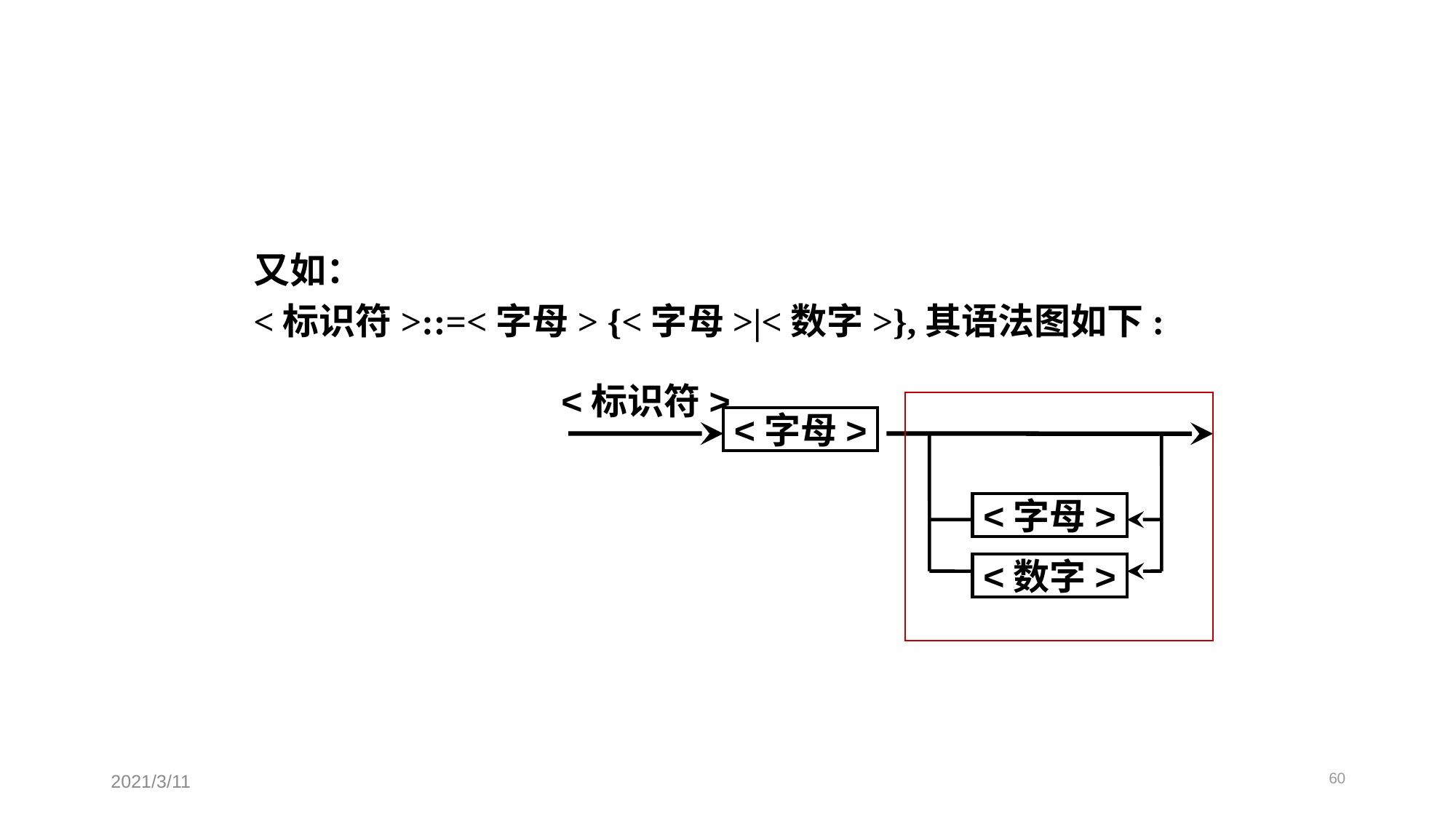

又如：
<标识符>::=<字母> {<字母>|<数字>},其语法图如下:
<标识符>

<字母>

<字母>

<数字>

60
2021/3/11